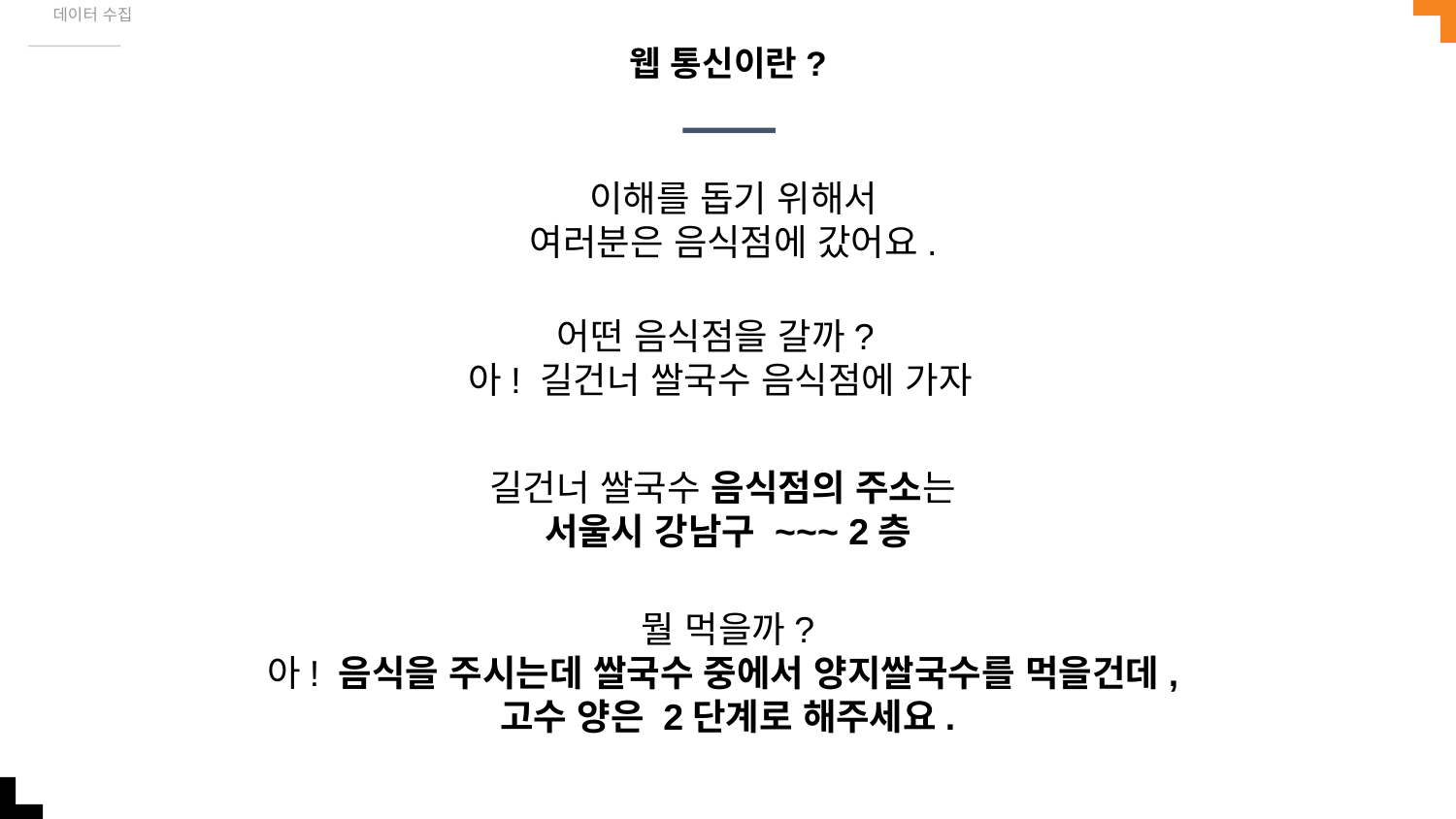

데이터 수집
# 웹 통신이란?
이해를 돕기 위해서
여러분은 음식점에 갔어요.
어떤 음식점을 갈까?
아! 길건너 쌀국수 음식점에 가자
길건너 쌀국수 음식점의 주소는
서울시 강남구 ~~~ 2층
뭘 먹을까?
아! 음식을 주시는데 쌀국수 중에서 양지쌀국수를 먹을건데,
고수 양은 2단계로 해주세요.